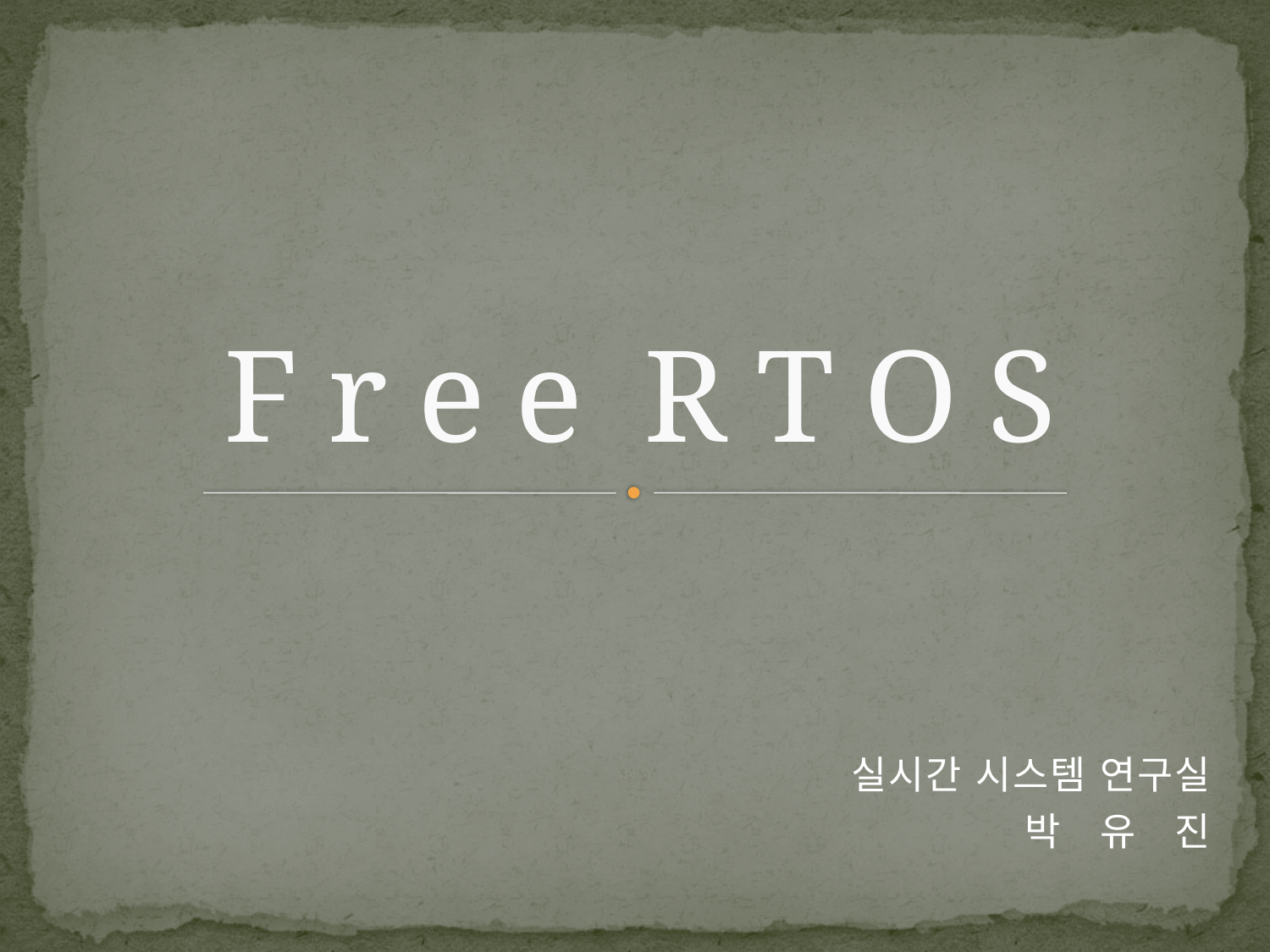

# F r e e  R T O S
실시간 시스템 연구실
박   유   진